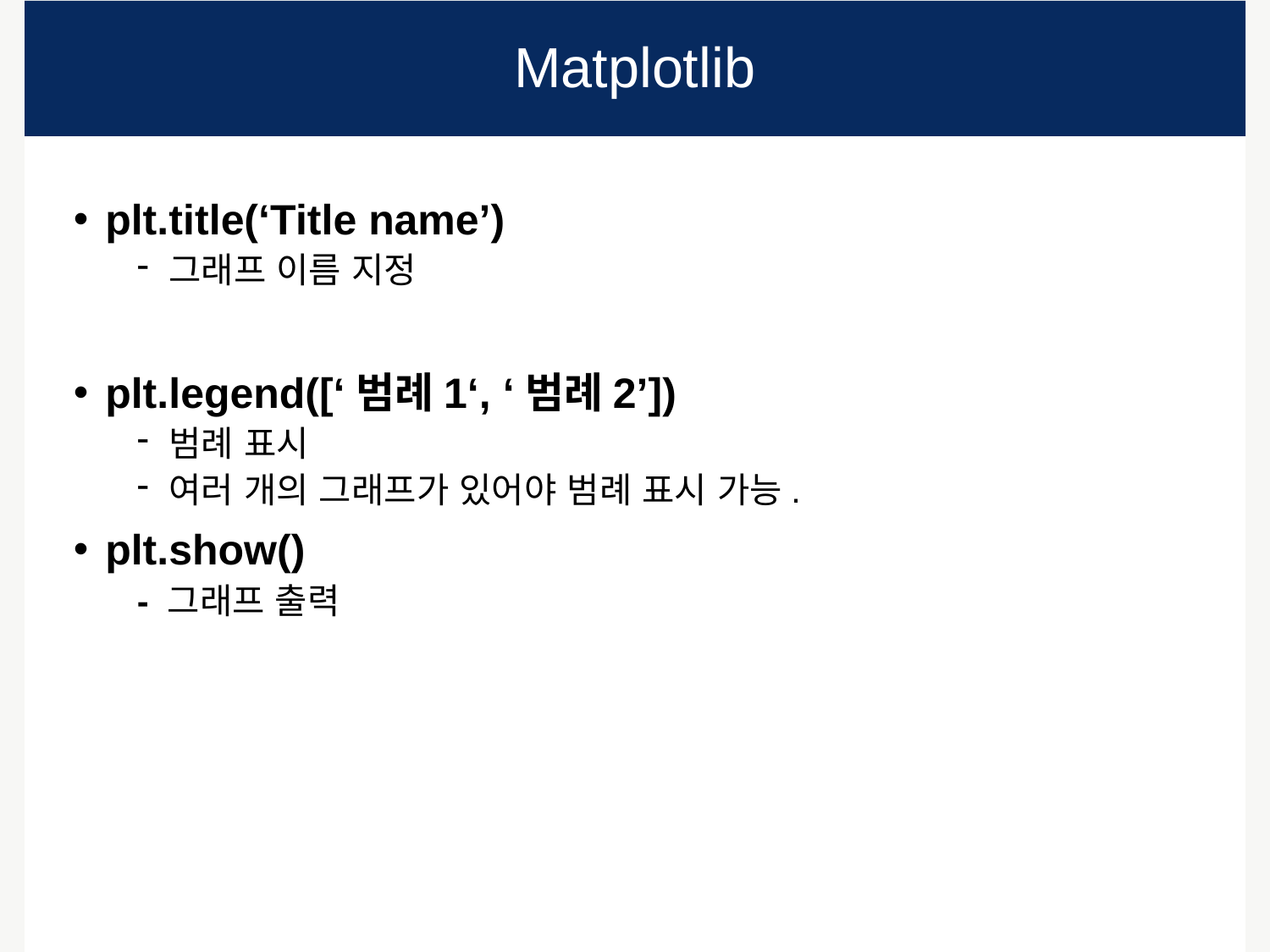

# Matplotlib
plt.title(‘Title name’)
그래프 이름 지정

plt.legend([‘범례1‘, ‘범례2’])
범례 표시
여러 개의 그래프가 있어야 범례 표시 가능.
plt.show()
- 그래프 출력